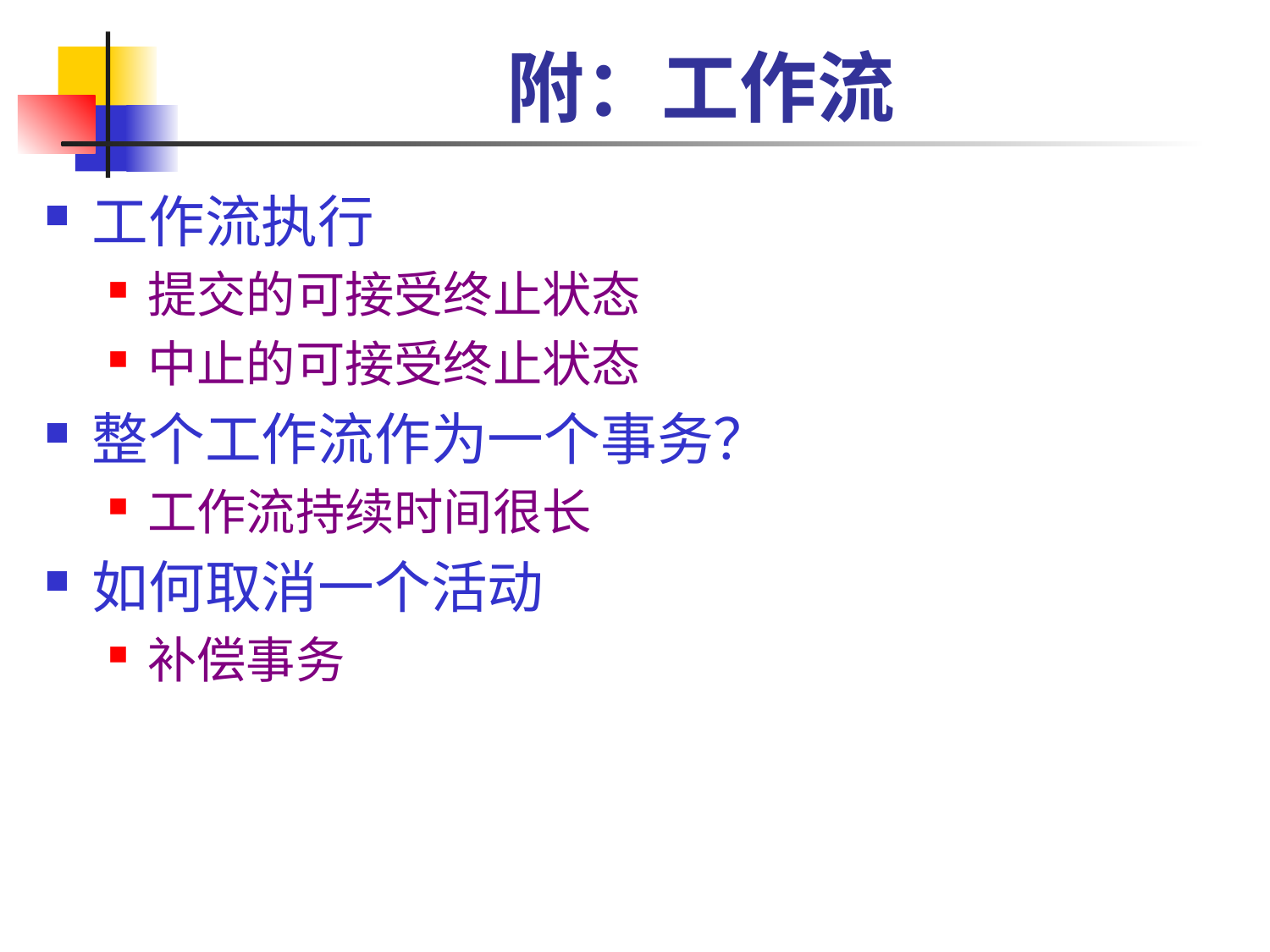

# 附：工作流
工作流执行
提交的可接受终止状态
中止的可接受终止状态
整个工作流作为一个事务？
工作流持续时间很长
如何取消一个活动
补偿事务